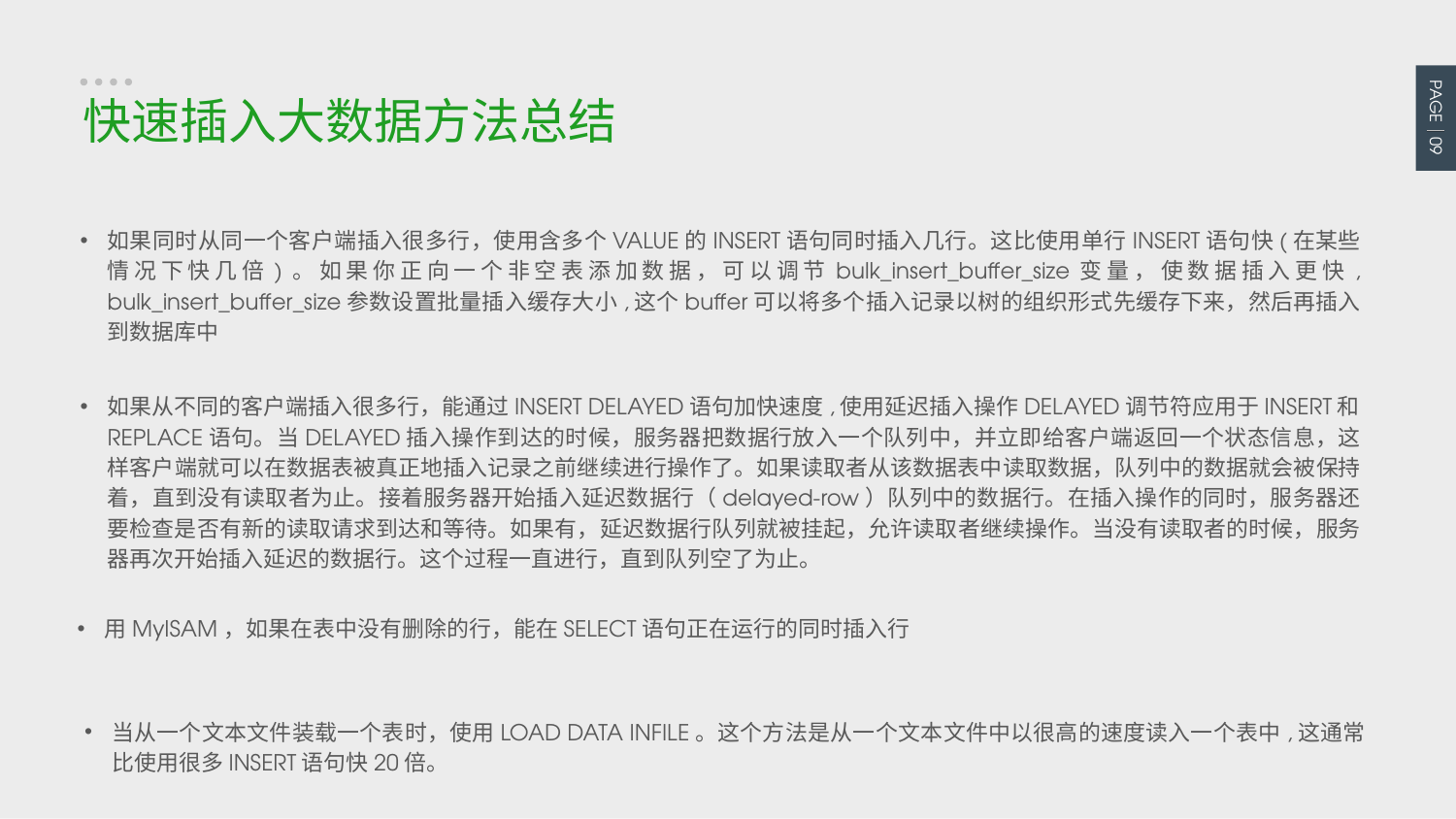

PAGE   09
快速插入大数据方法总结
如果同时从同一个客户端插入很多行，使用含多个VALUE的INSERT语句同时插入几行。这比使用单行INSERT语句快(在某些情况下快几倍)。如果你正向一个非空表添加数据，可以调节bulk_insert_buffer_size变量，使数据插入更快, bulk_insert_buffer_size参数设置批量插入缓存大小,这个buffer可以将多个插入记录以树的组织形式先缓存下来，然后再插入到数据库中
如果从不同的客户端插入很多行，能通过INSERT DELAYED语句加快速度,使用延迟插入操作DELAYED调节符应用于INSERT和REPLACE语句。当DELAYED插入操作到达的时候，服务器把数据行放入一个队列中，并立即给客户端返回一个状态信息，这样客户端就可以在数据表被真正地插入记录之前继续进行操作了。如果读取者从该数据表中读取数据，队列中的数据就会被保持着，直到没有读取者为止。接着服务器开始插入延迟数据行（delayed-row）队列中的数据行。在插入操作的同时，服务器还要检查是否有新的读取请求到达和等待。如果有，延迟数据行队列就被挂起，允许读取者继续操作。当没有读取者的时候，服务器再次开始插入延迟的数据行。这个过程一直进行，直到队列空了为止。
用MyISAM，如果在表中没有删除的行，能在SELECT语句正在运行的同时插入行
当从一个文本文件装载一个表时，使用LOAD DATA INFILE。这个方法是从一个文本文件中以很高的速度读入一个表中,这通常比使用很多INSERT语句快20倍。